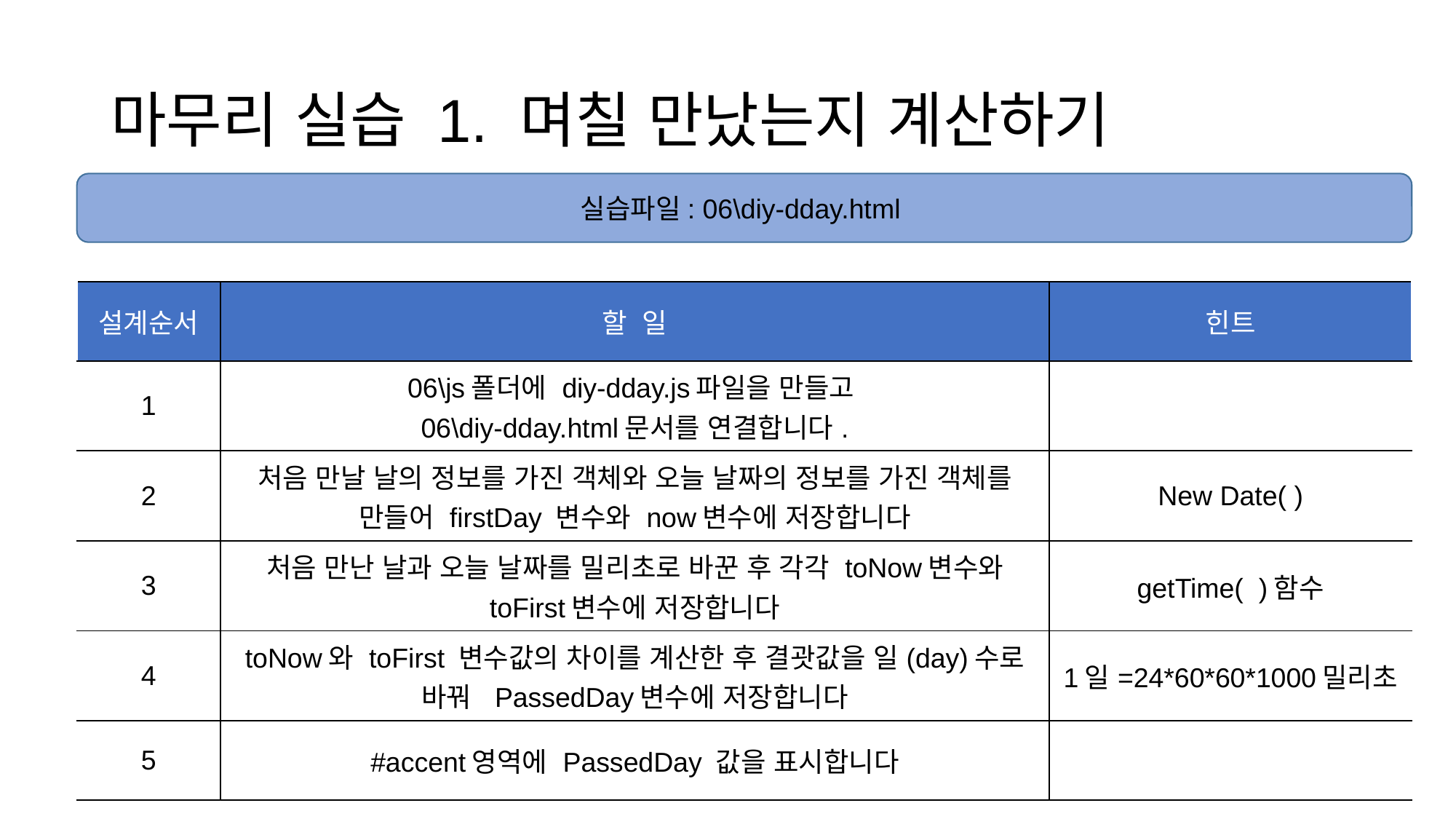

# 마무리 실습 1. 며칠 만났는지 계산하기
실습파일: 06\diy-dday.html
| 설계순서 | 할 일 | 힌트 |
| --- | --- | --- |
| 1 | 06\js폴더에 diy-dday.js파일을 만들고 06\diy-dday.html문서를 연결합니다. |  |
| 2 | 처음 만날 날의 정보를 가진 객체와 오늘 날짜의 정보를 가진 객체를 만들어 firstDay 변수와 now변수에 저장합니다 | New Date( ) |
| 3 | 처음 만난 날과 오늘 날짜를 밀리초로 바꾼 후 각각 toNow변수와 toFirst변수에 저장합니다 | getTime( )함수 |
| 4 | toNow와 toFirst 변수값의 차이를 계산한 후 결괏값을 일(day)수로 바꿔 PassedDay변수에 저장합니다 | 1일=24\*60\*60\*1000밀리초 |
| 5 | #accent영역에 PassedDay 값을 표시합니다 |  |